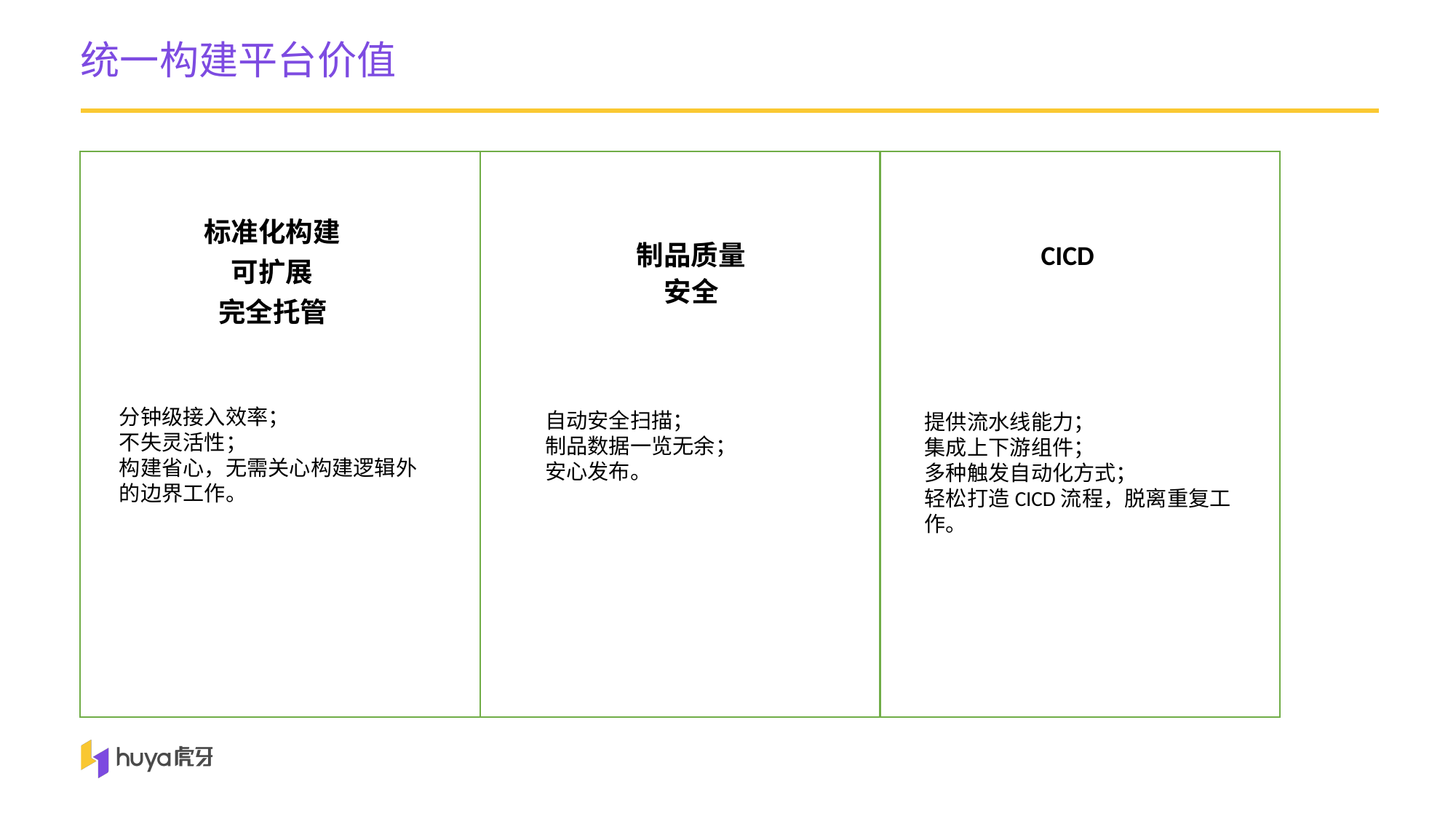

统一构建平台价值

标准化构建
制品质量
CICD
可扩展
安全
完全托管
分钟级接入效率；
不失灵活性；
构建省心，无需关心构建逻辑外的边界工作。
自动安全扫描；
制品数据一览无余；
安心发布。

提供流水线能力；
集成上下游组件；
多种触发自动化方式；
轻松打造CICD流程，脱离重复工作。